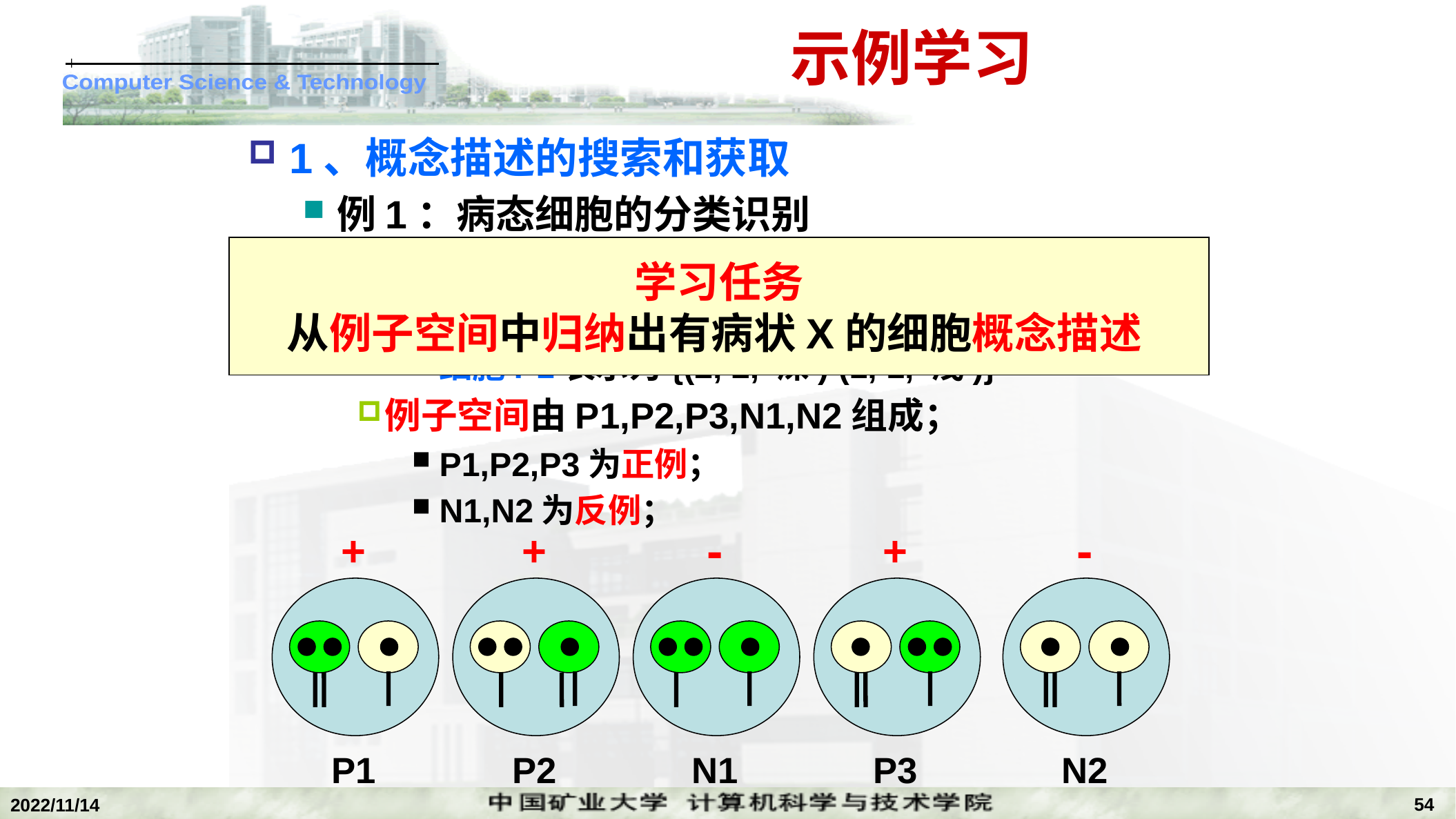

# 示例学习
1、概念描述的搜索和获取
例1：病态细胞的分类识别
细胞体——3元组（核数、尾数、染色状）；
细胞——2个细胞体3元组组成的集合；
细胞P1表示为{(2, 2, 深) (1, 1, 浅)}
例子空间由P1,P2,P3,N1,N2组成；
P1,P2,P3为正例；
N1,N2为反例；
学习任务
从例子空间中归纳出有病状X的细胞概念描述
-
-
+
+
+

P1
P2
N1
P3
N2
54
2022/11/14